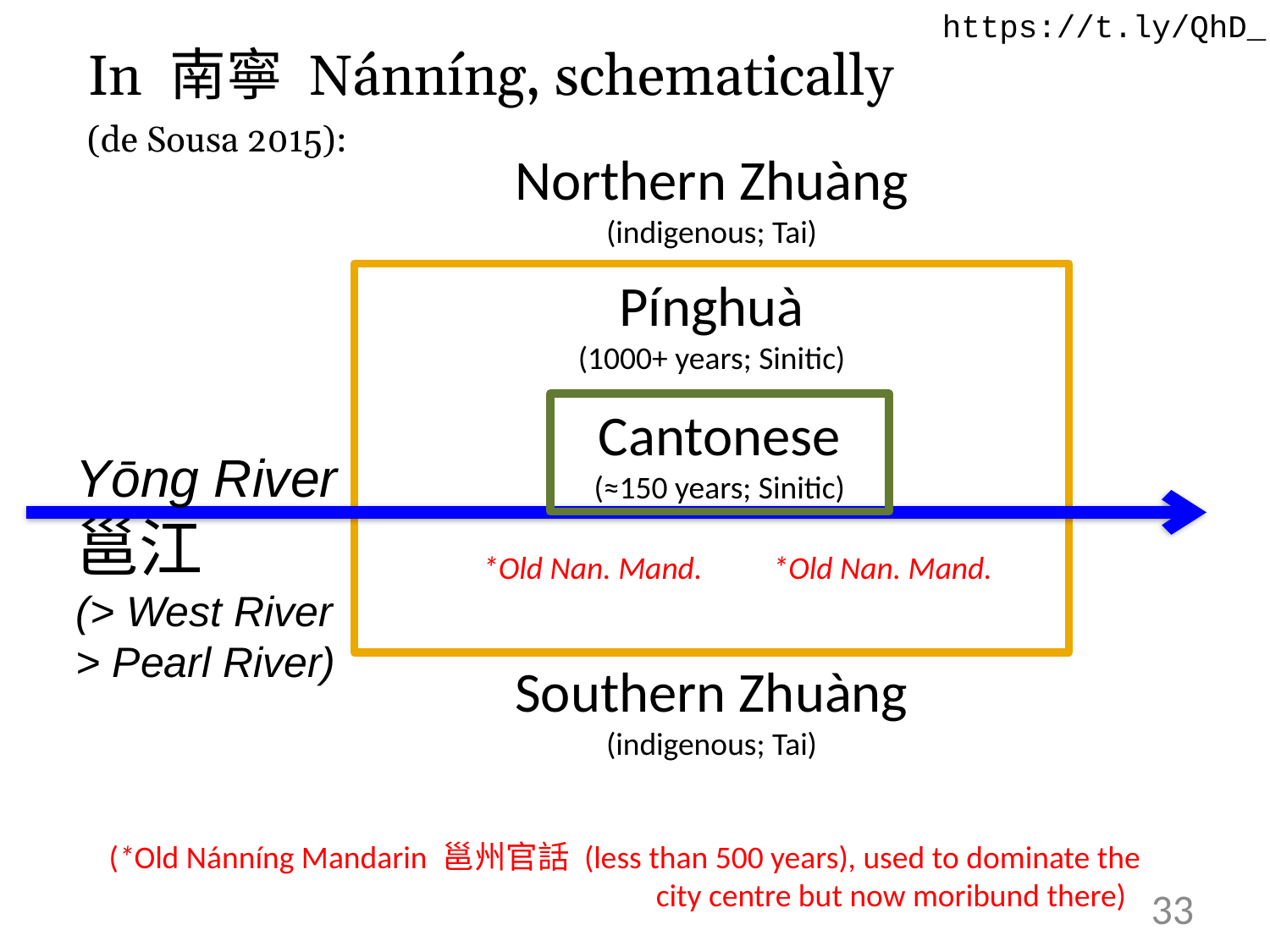

https://t.ly/QhD_
In 南寧 Nánníng, schematically
(de Sousa 2015):
Northern Zhuàng
(indigenous; Tai)

Southern Zhuàng
(indigenous; Tai)

Pínghuà
(1000+ years; Sinitic)

Cantonese
(≈150 years; Sinitic)
Yōng River
邕江
(> West River
> Pearl River)
*Old Nan. Mand.
*Old Nan. Mand.
(*Old Nánníng Mandarin 邕州官話 (less than 500 years), used to dominate the city centre but now moribund there)
33